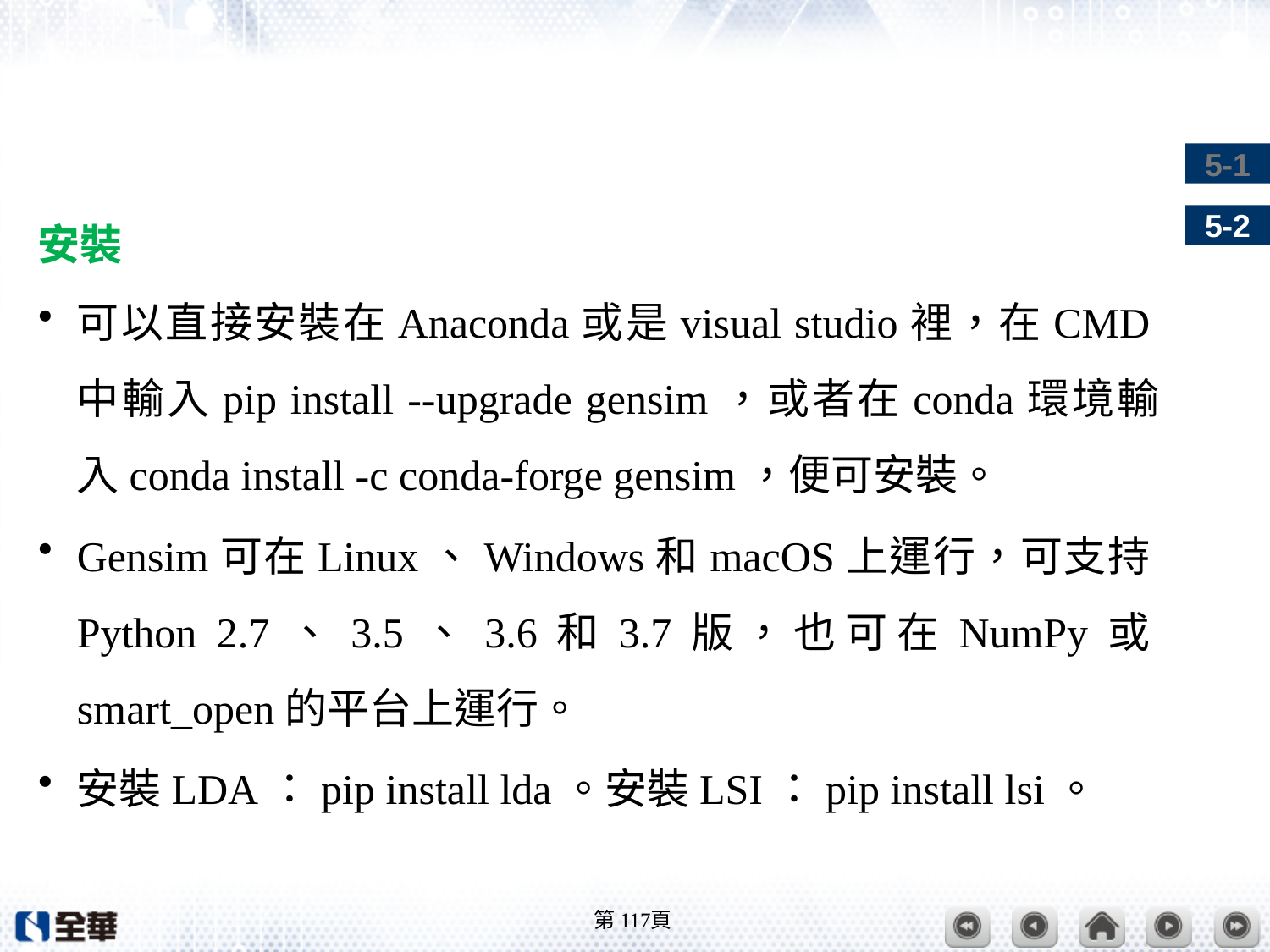

#
安裝
可以直接安裝在Anaconda或是visual studio裡，在CMD中輸入pip install --upgrade gensim，或者在conda環境輸入conda install -c conda-forge gensim，便可安裝。
Gensim可在Linux、Windows和macOS上運行，可支持Python 2.7、3.5、3.6和3.7版，也可在NumPy或smart_open的平台上運行。
安裝LDA：pip install lda。安裝LSI：pip install lsi。